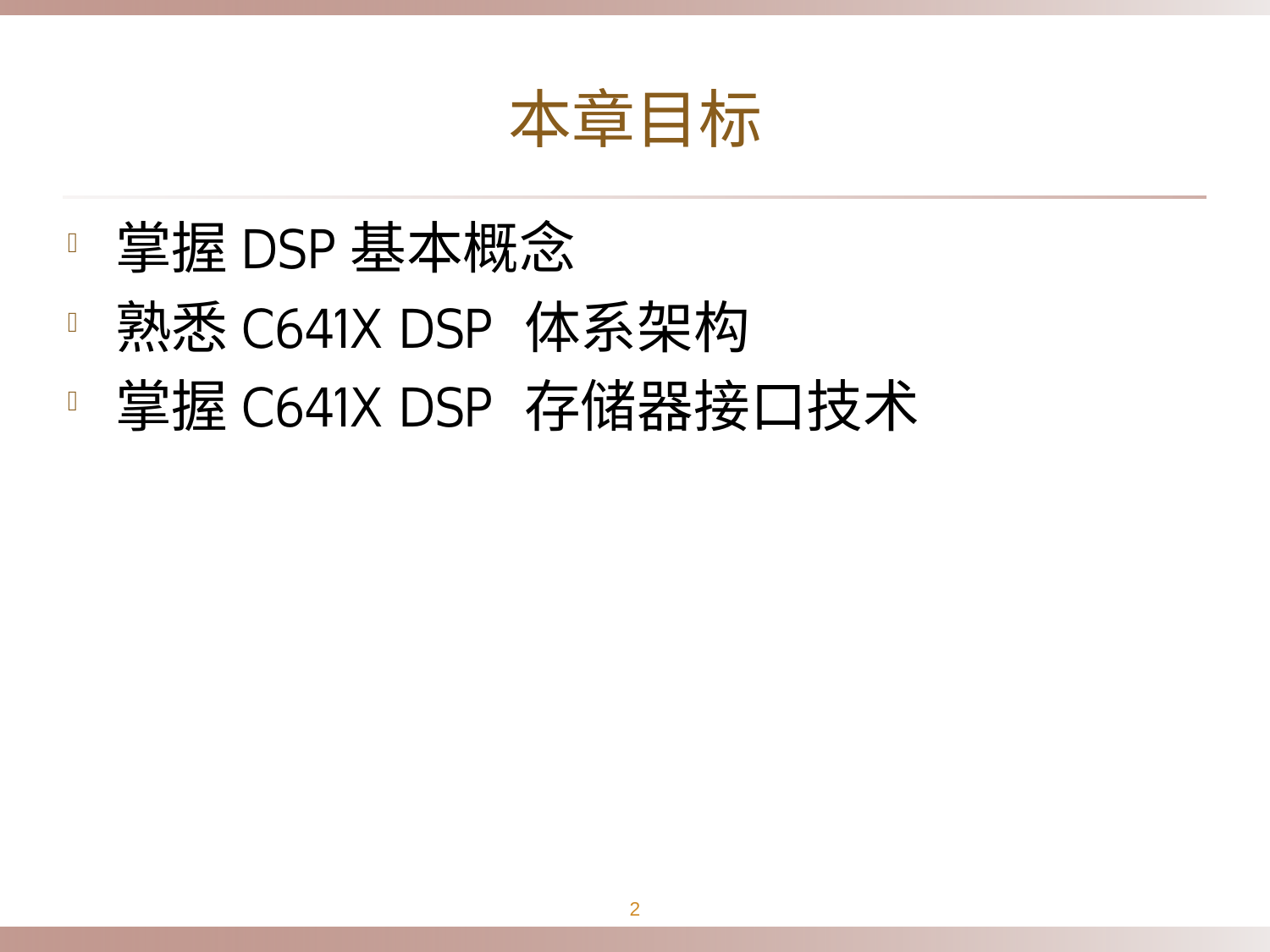

# 本章目标
掌握DSP基本概念
熟悉C641X DSP 体系架构
掌握C641X DSP 存储器接口技术

2